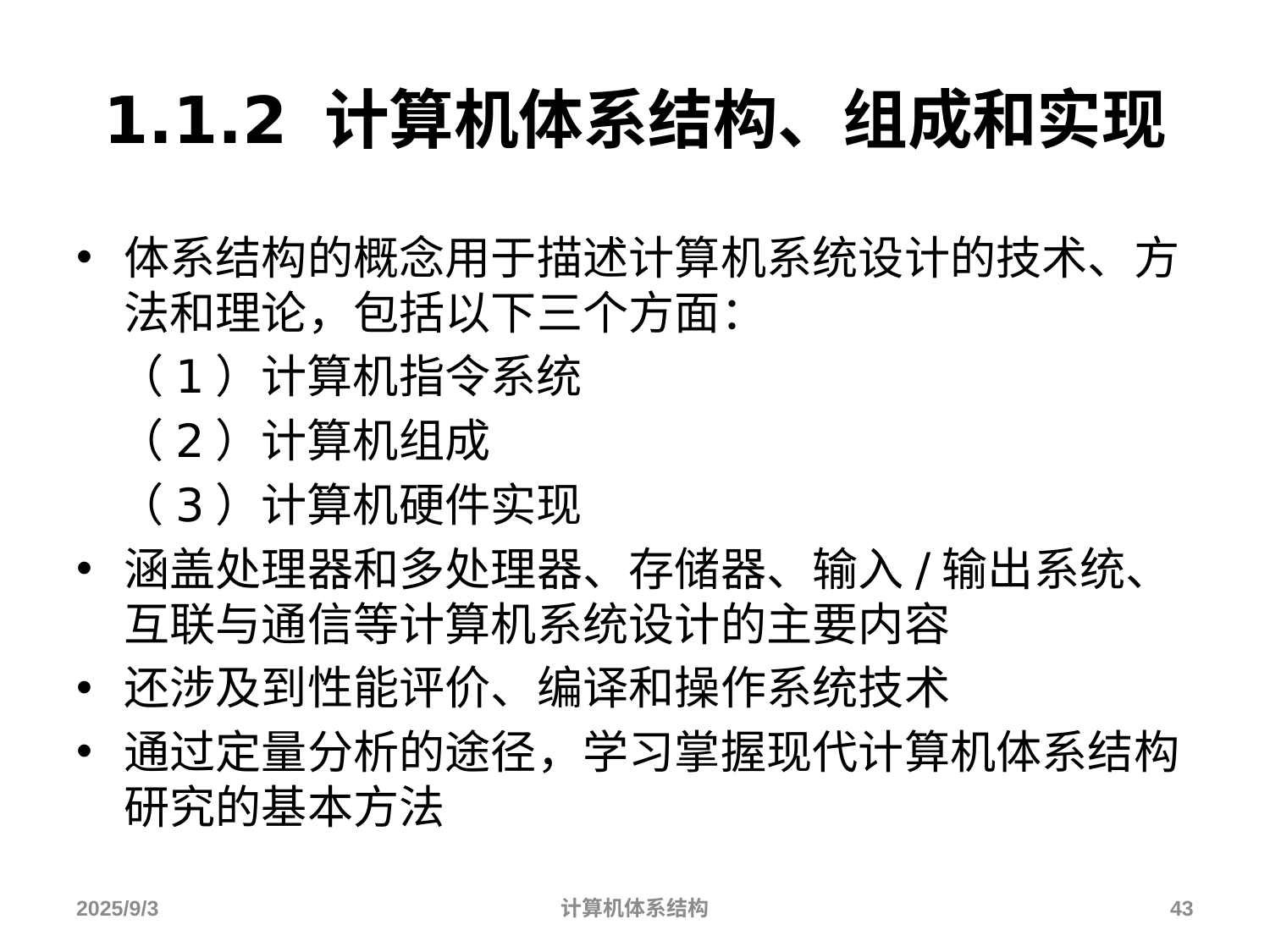

体系结构的概念用于描述计算机系统设计的技术、方法和理论，包括以下三个方面：
   （1）计算机指令系统
   （2）计算机组成
   （3）计算机硬件实现
涵盖处理器和多处理器、存储器、输入/输出系统、互联与通信等计算机系统设计的主要内容
还涉及到性能评价、编译和操作系统技术
通过定量分析的途径，学习掌握现代计算机体系结构研究的基本方法
1.1.2 计算机体系结构、组成和实现
2025/9/3
计算机体系结构
43